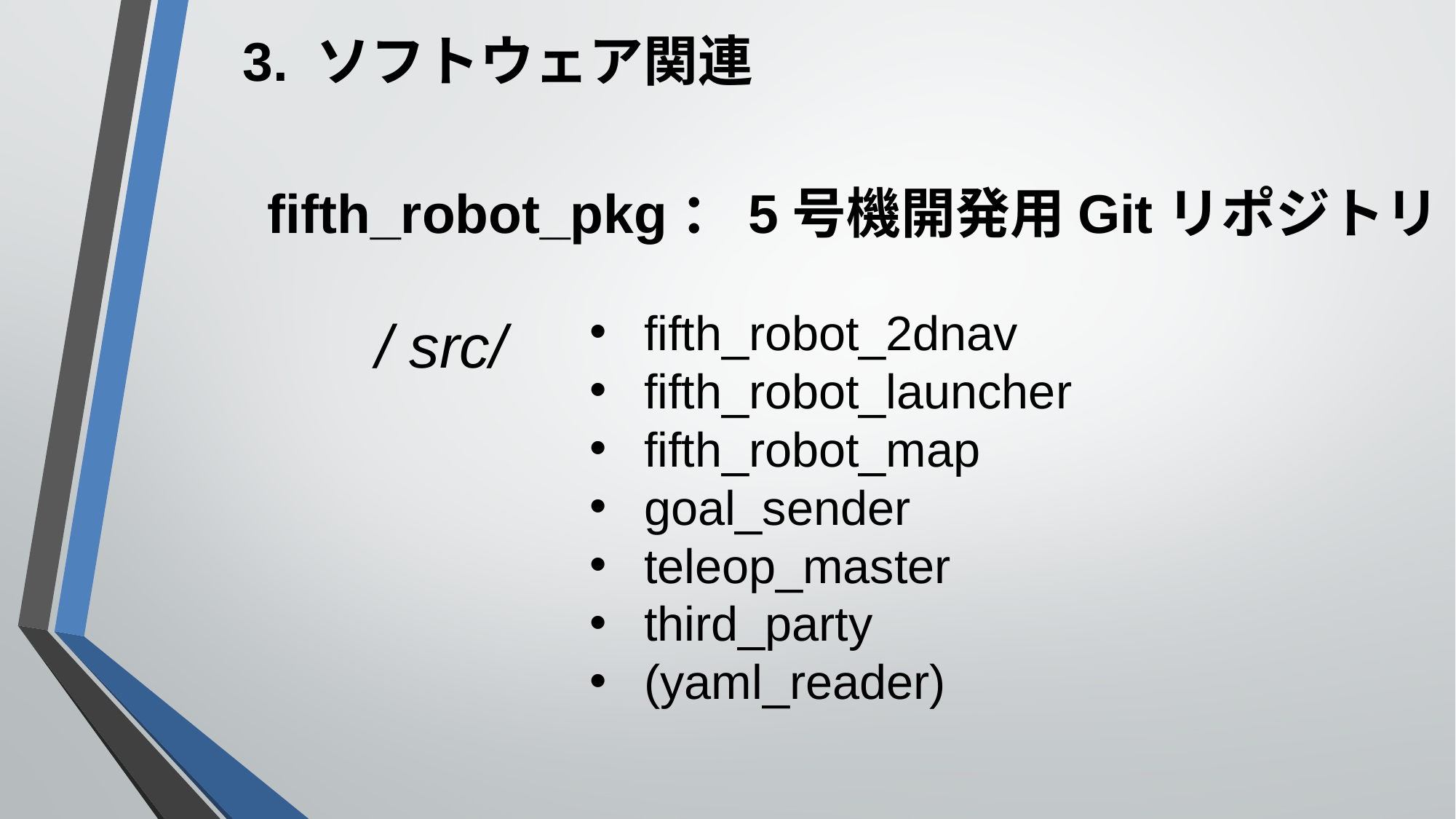

3. ソフトウェア関連
fifth_robot_pkg：5号機開発用Gitリポジトリ
/ src/
fifth_robot_2dnav
fifth_robot_launcher
fifth_robot_map
goal_sender
teleop_master
third_party
(yaml_reader)